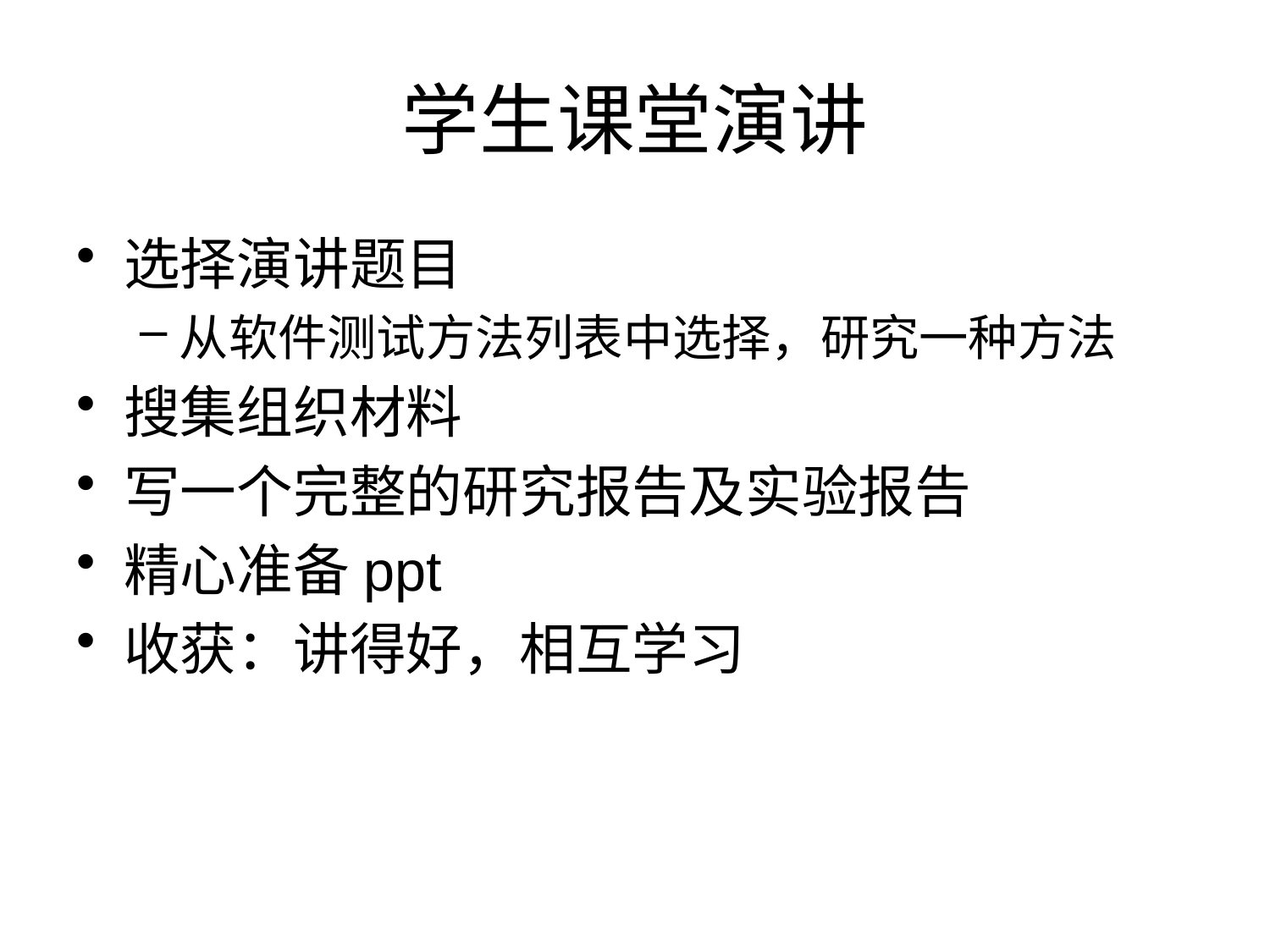

# 学生课堂演讲
选择演讲题目
从软件测试方法列表中选择，研究一种方法
搜集组织材料
写一个完整的研究报告及实验报告
精心准备ppt
收获：讲得好，相互学习